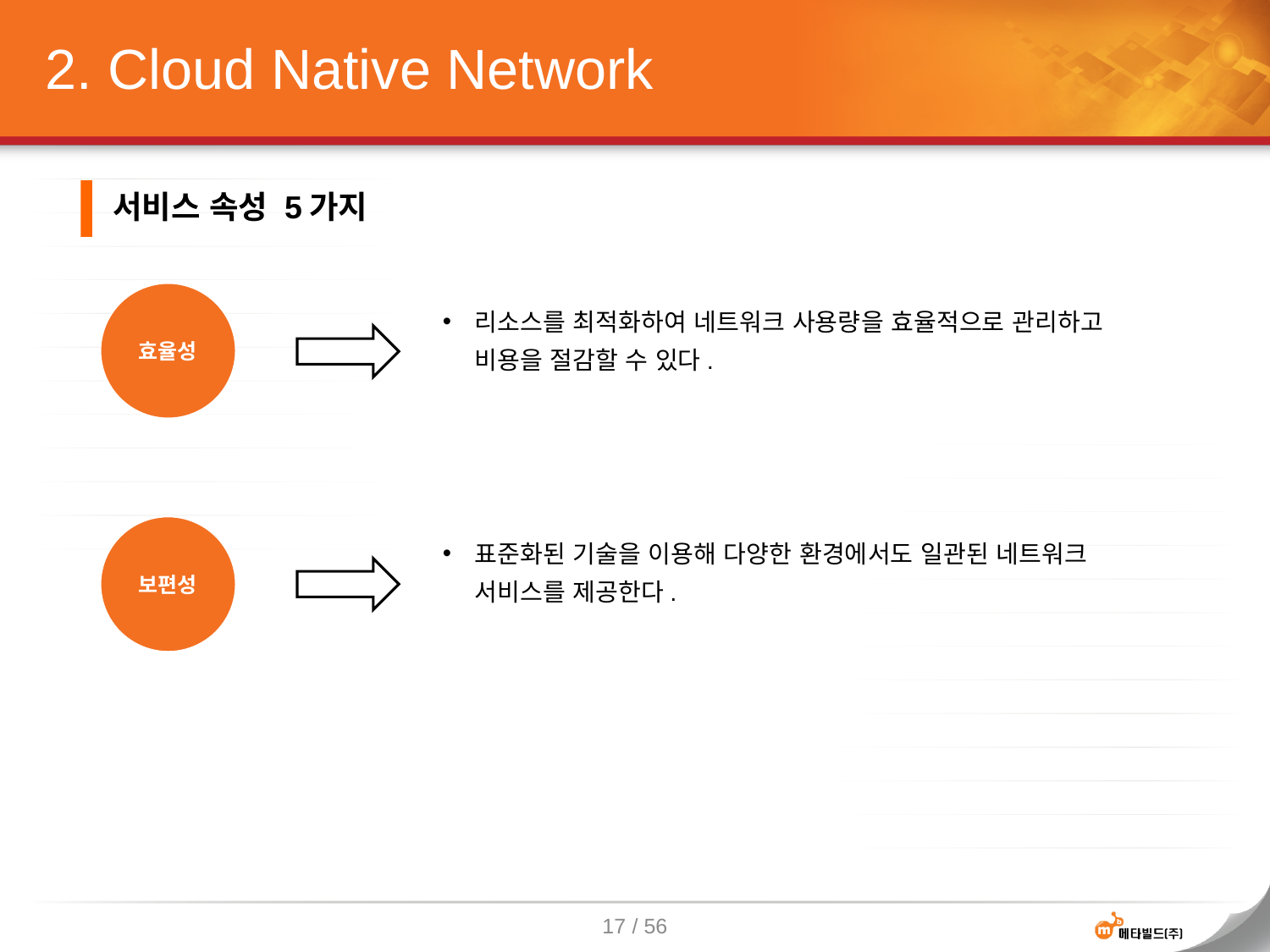

# 2. Cloud Native Network

서비스 속성 5가지
효율성
리소스를 최적화하여 네트워크 사용량을 효율적으로 관리하고 비용을 절감할 수 있다.

보편성
표준화된 기술을 이용해 다양한 환경에서도 일관된 네트워크 서비스를 제공한다.

17 / 56